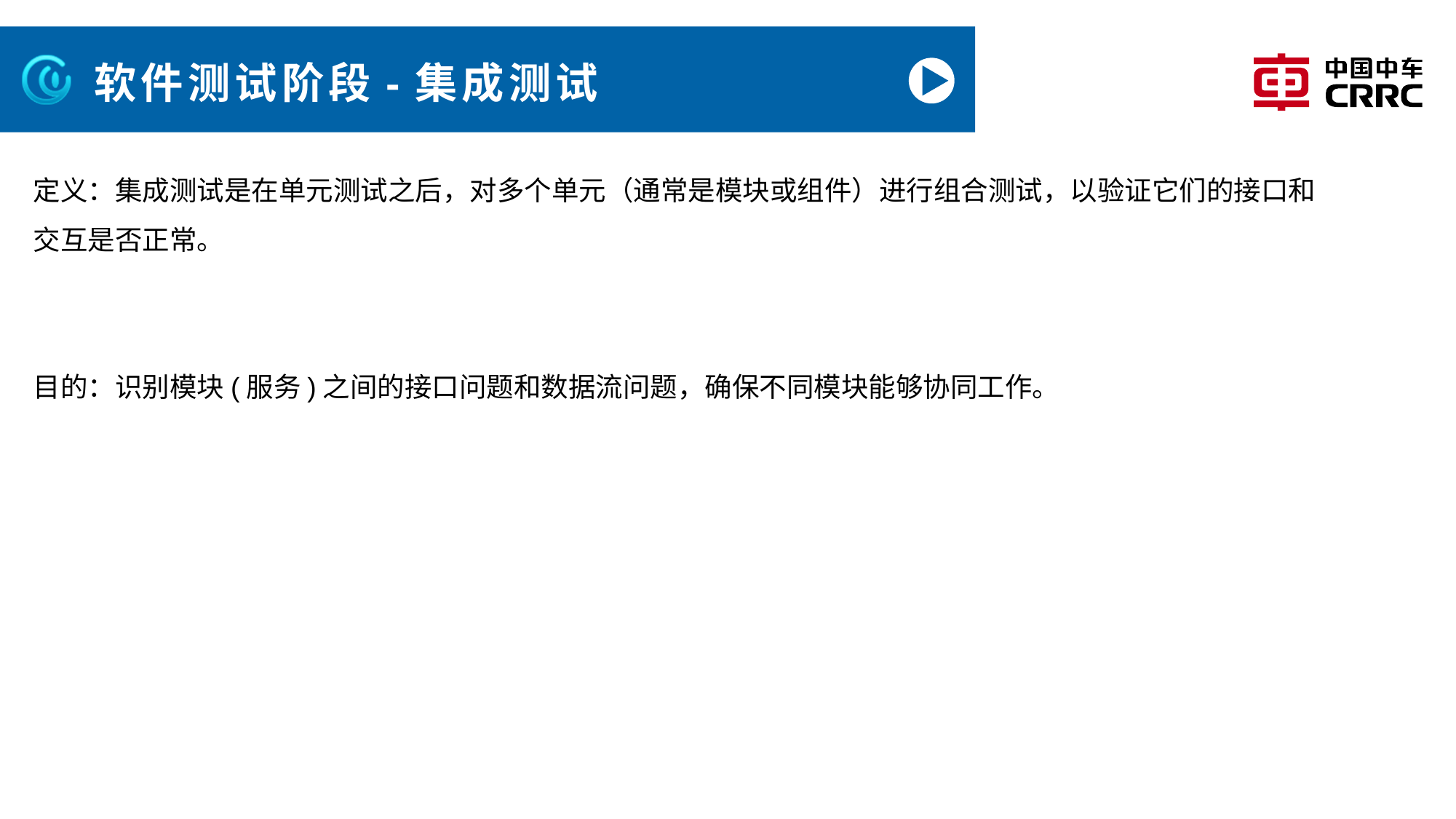

# 软件测试阶段-集成测试
定义：集成测试是在单元测试之后，对多个单元（通常是模块或组件）进行组合测试，以验证它们的接口和交互是否正常。

目的：识别模块(服务)之间的接口问题和数据流问题，确保不同模块能够协同工作。
76